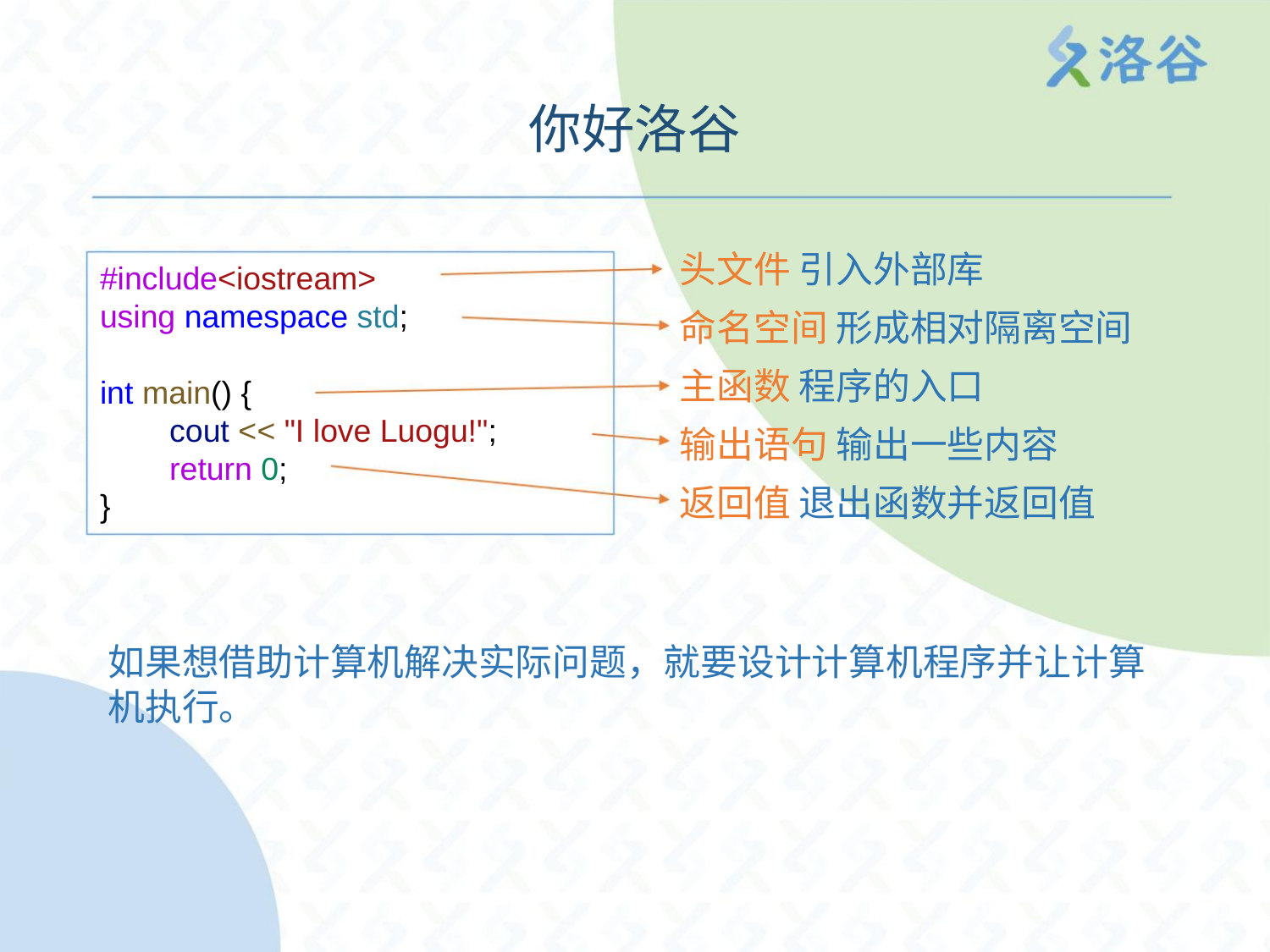

你好洛谷
头文件 引入外部库
#include<iostream>
using namespace std;
命名空间 形成相对隔离空间
主函数 程序的入口
int main() {
cout << "I love Luogu!";
return 0;
}
输出语句 输出一些内容
返回值 退出函数并返回值
如果想借助计算机解决实际问题，就要设计计算机程序并让计算
机执行。